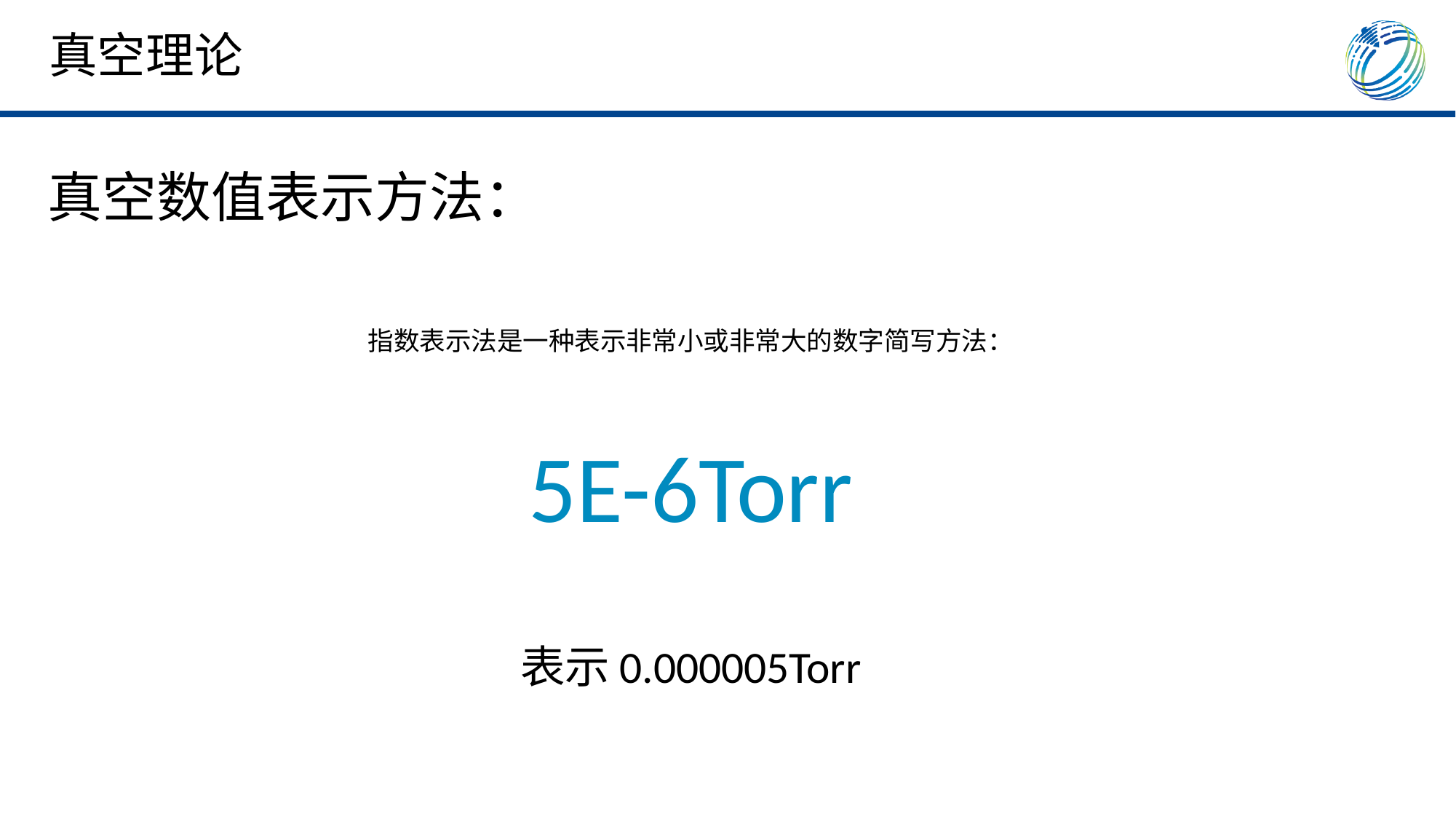

真空理论
真空数值表示方法：
# 指数表示法是一种表示非常小或非常大的数字简写方法： 5E-6Torr 表示0.000005Torr